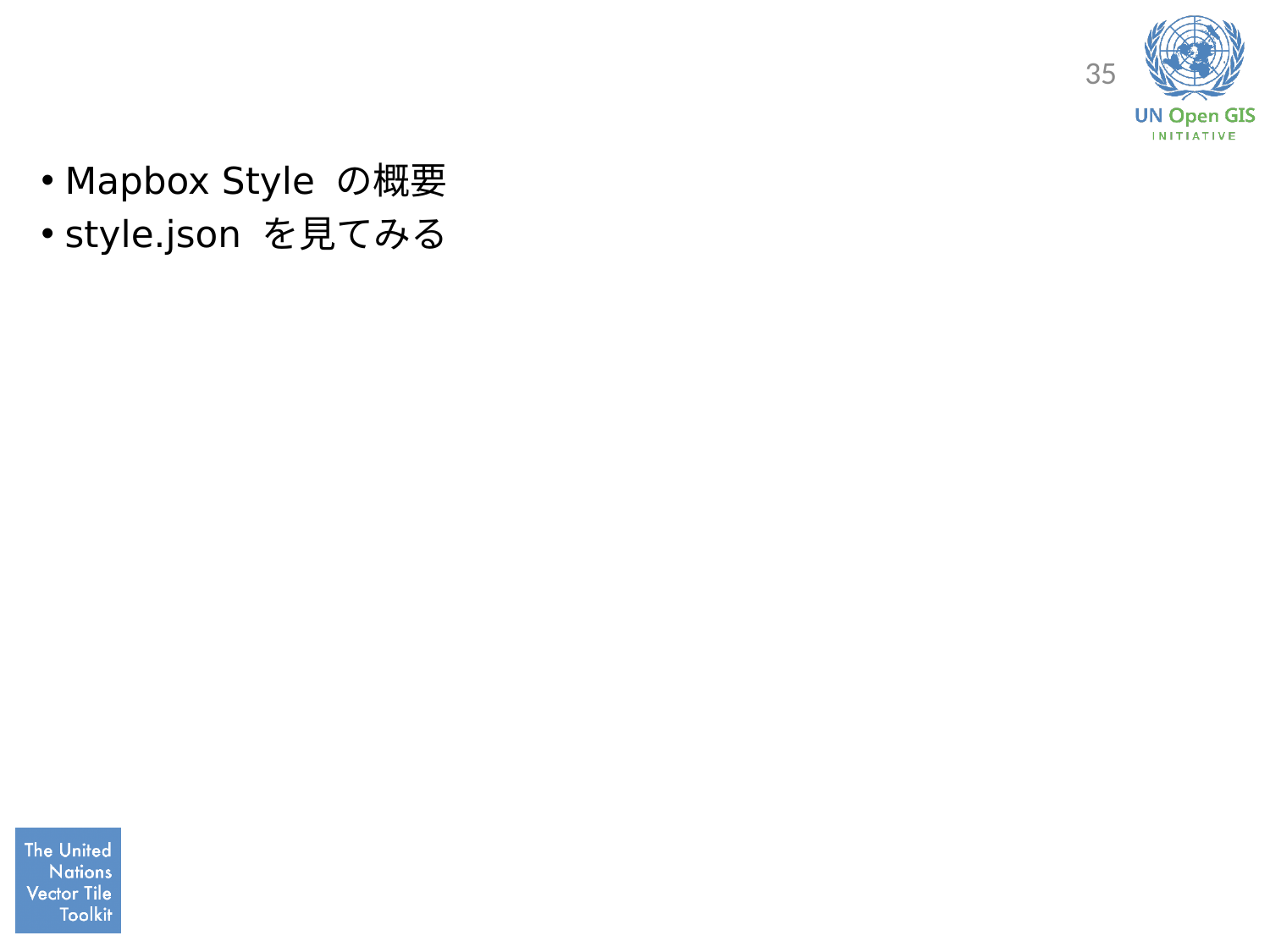

#
35
Mapbox Style の概要
style.json を見てみる